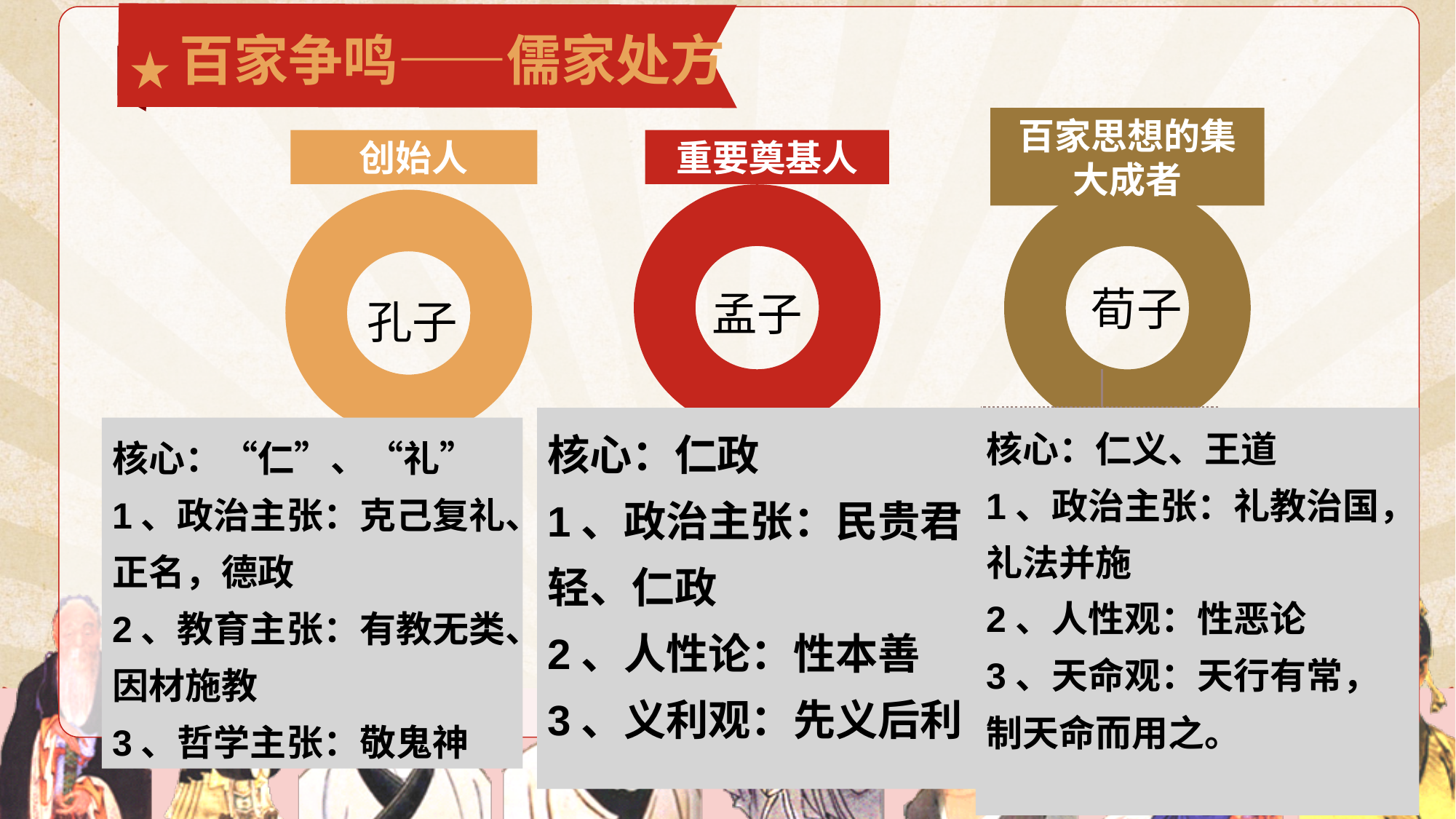

百家争鸣——儒家处方

百家思想的集大成者
重要奠基人
创始人

荀子
孟子
孔子

核心：仁义、王道
1、政治主张：礼教治国，礼法并施
2、人性观：性恶论
3、天命观：天行有常，制天命而用之。

核心：仁政
1、政治主张：民贵君轻、仁政
2、人性论：性本善
3、义利观：先义后利

核心：“仁”、“礼”
1、政治主张：克己复礼、正名，德政
2、教育主张：有教无类、因材施教
3、哲学主张：敬鬼神